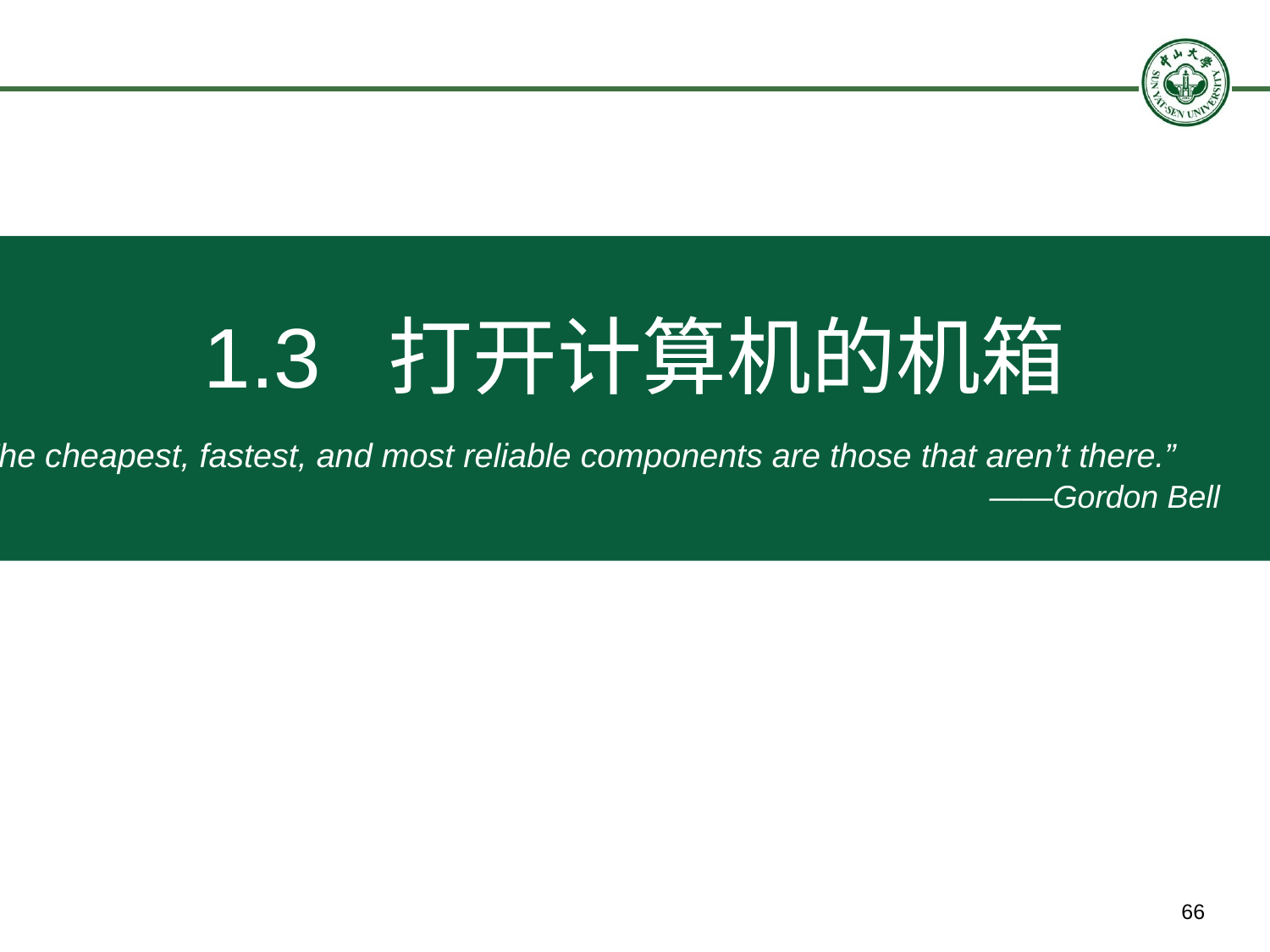

1.3  打开计算机的机箱
“The cheapest, fastest, and most reliable components are those that aren’t there.”                                                 ——Gordon Bell